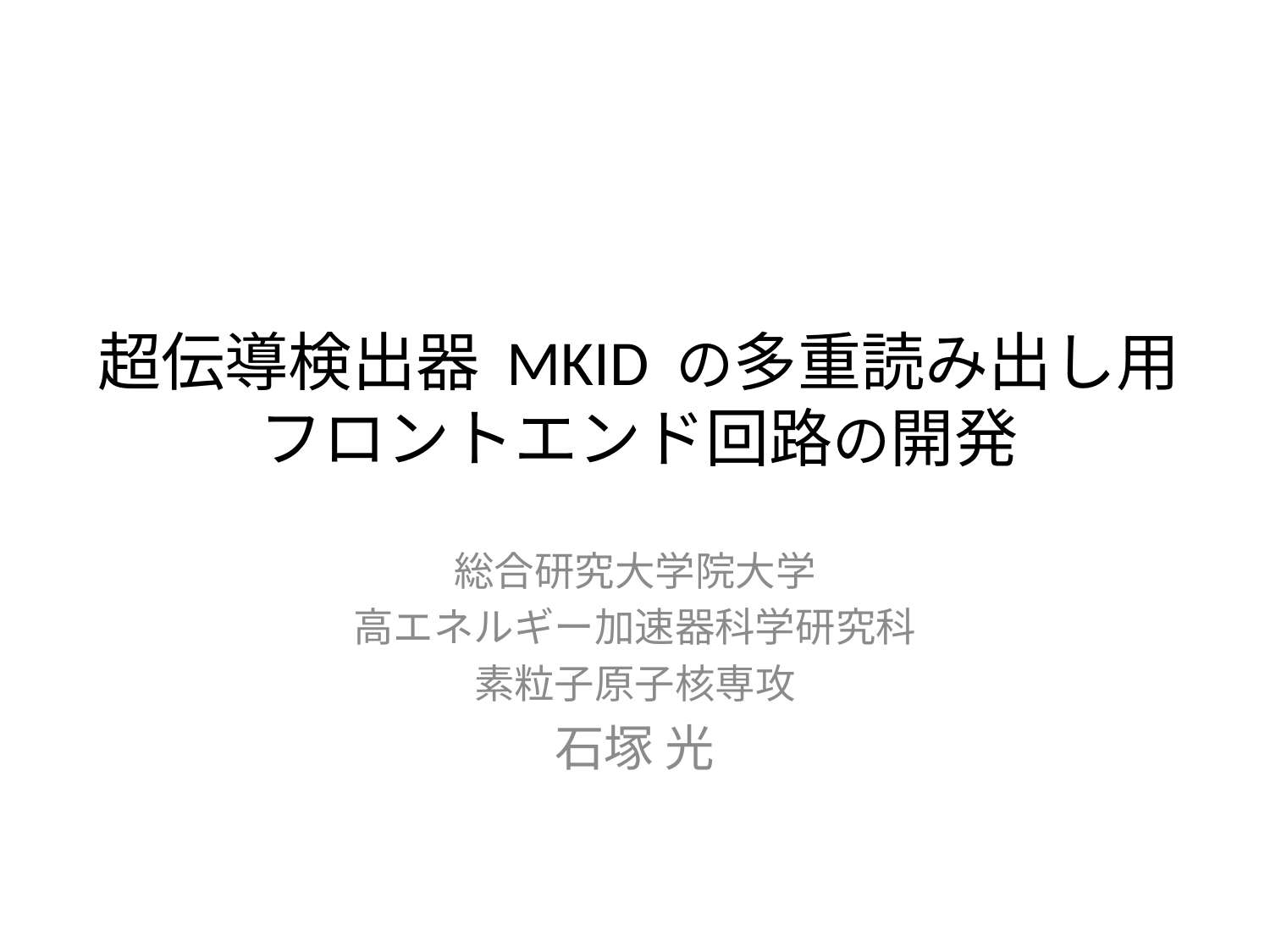

# 超伝導検出器 MKID の多重読み出し用 フロントエンド回路の開発
総合研究大学院大学
高エネルギー加速器科学研究科
素粒子原子核専攻
石塚 光